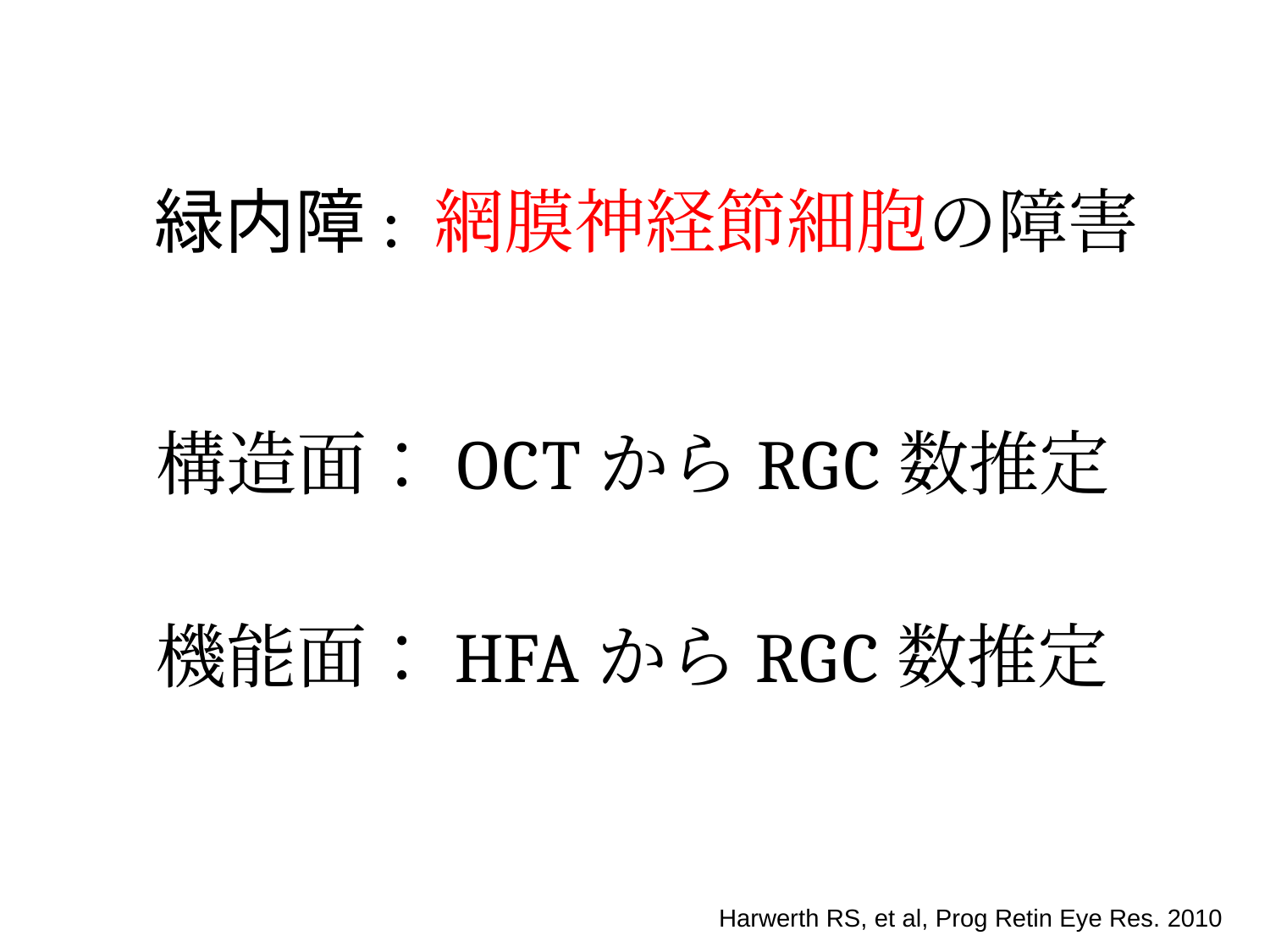

# 緑内障: 網膜神経節細胞の障害
構造面：OCTからRGC数推定
機能面：HFAからRGC数推定
Harwerth RS, et al, Prog Retin Eye Res. 2010